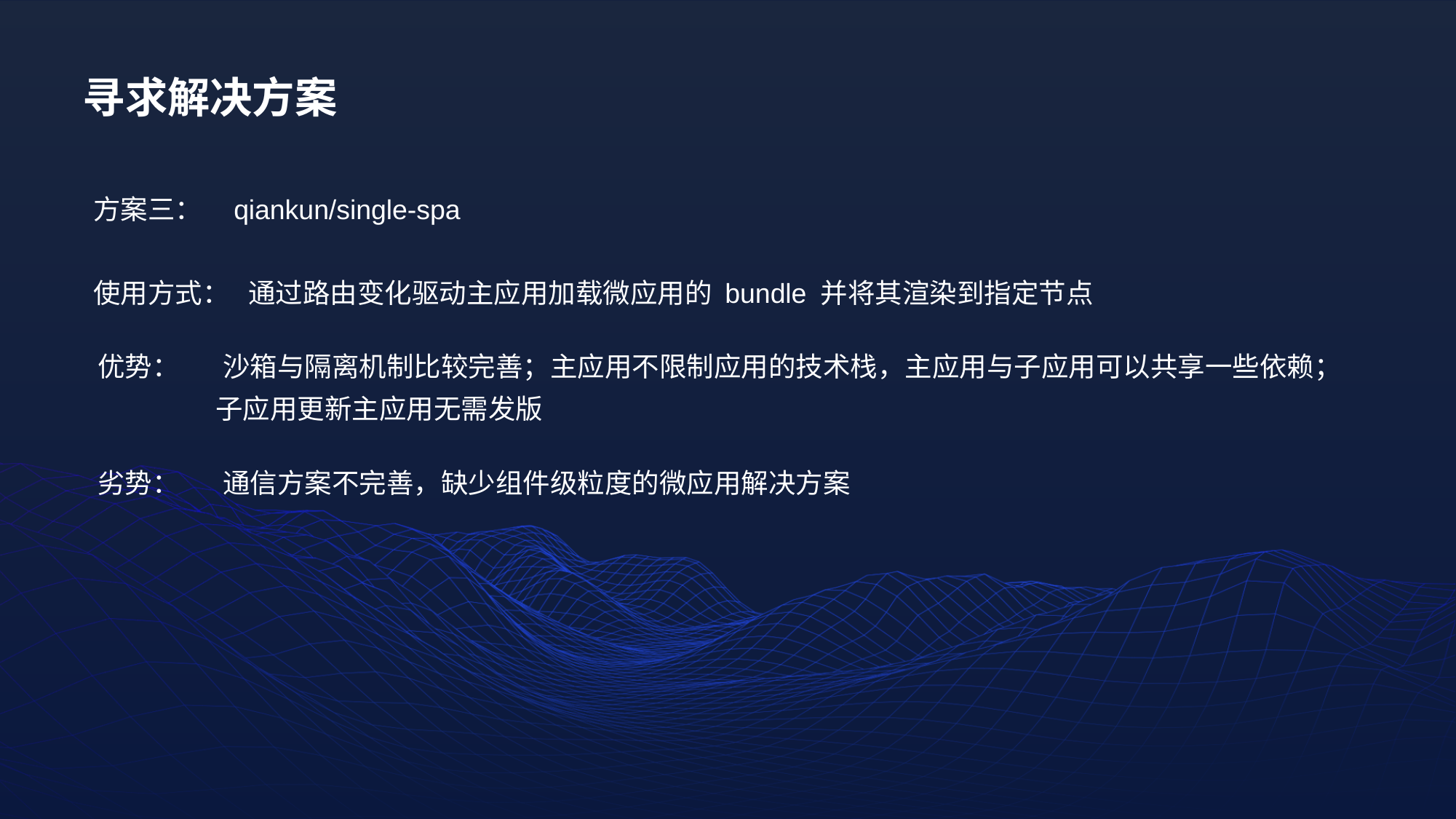

寻求解决方案
方案三：    qiankun/single-spa
使用方式：   通过路由变化驱动主应用加载微应用的 bundle 并将其渲染到指定节点
优势：       沙箱与隔离机制比较完善；主应用不限制应用的技术栈，主应用与子应用可以共享一些依赖；
                  子应用更新主应用无需发版

劣势：       通信方案不完善，缺少组件级粒度的微应用解决方案